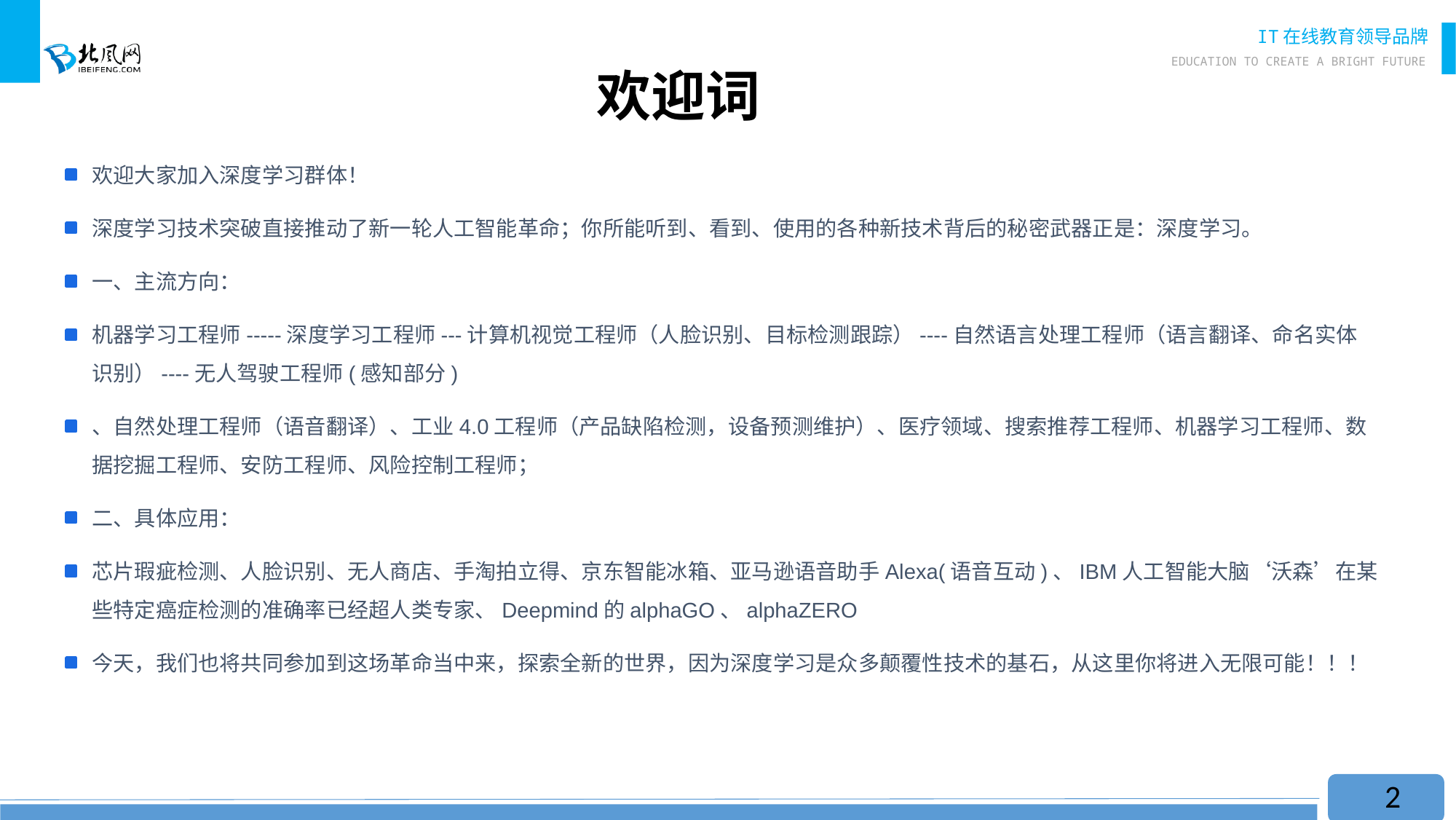

# 欢迎词
欢迎大家加入深度学习群体！
深度学习技术突破直接推动了新一轮人工智能革命；你所能听到、看到、使用的各种新技术背后的秘密武器正是：深度学习。
一、主流方向：
机器学习工程师-----深度学习工程师---计算机视觉工程师（人脸识别、目标检测跟踪）----自然语言处理工程师（语言翻译、命名实体识别）----无人驾驶工程师(感知部分)
、自然处理工程师（语音翻译）、工业4.0工程师（产品缺陷检测，设备预测维护）、医疗领域、搜索推荐工程师、机器学习工程师、数据挖掘工程师、安防工程师、风险控制工程师；
二、具体应用：
芯片瑕疵检测、人脸识别、无人商店、手淘拍立得、京东智能冰箱、亚马逊语音助手Alexa(语音互动)、IBM人工智能大脑‘沃森’在某些特定癌症检测的准确率已经超人类专家、Deepmind的alphaGO、alphaZERO
今天，我们也将共同参加到这场革命当中来，探索全新的世界，因为深度学习是众多颠覆性技术的基石，从这里你将进入无限可能！！！